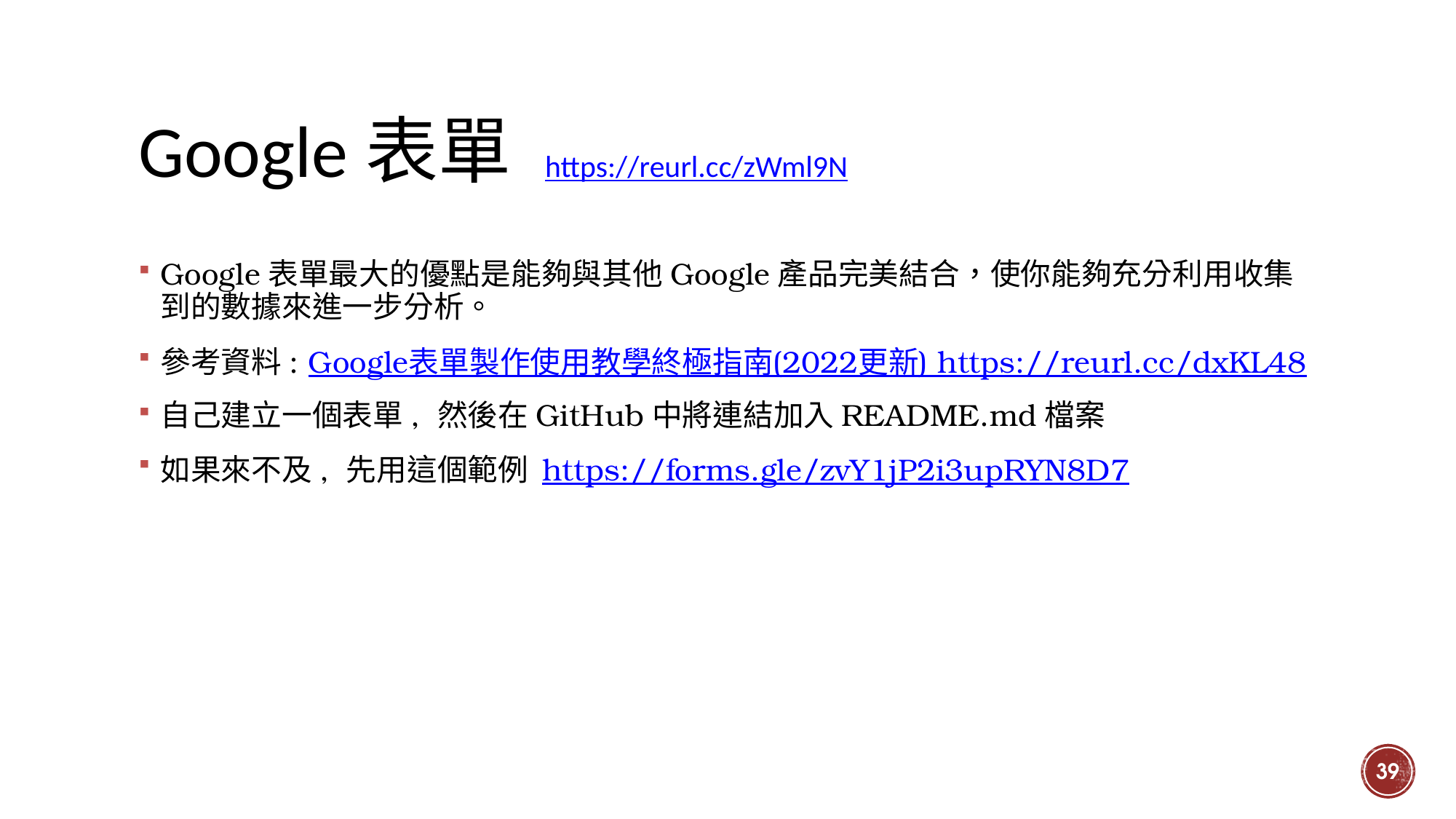

# Google表單 https://reurl.cc/zWml9N
Google表單最大的優點是能夠與其他Google產品完美結合，使你能夠充分利用收集到的數據來進一步分析。
參考資料: Google表單製作使用教學終極指南(2022更新) https://reurl.cc/dxKL48
自己建立一個表單, 然後在GitHub中將連結加入README.md檔案
如果來不及, 先用這個範例 https://forms.gle/zvY1jP2i3upRYN8D7
39